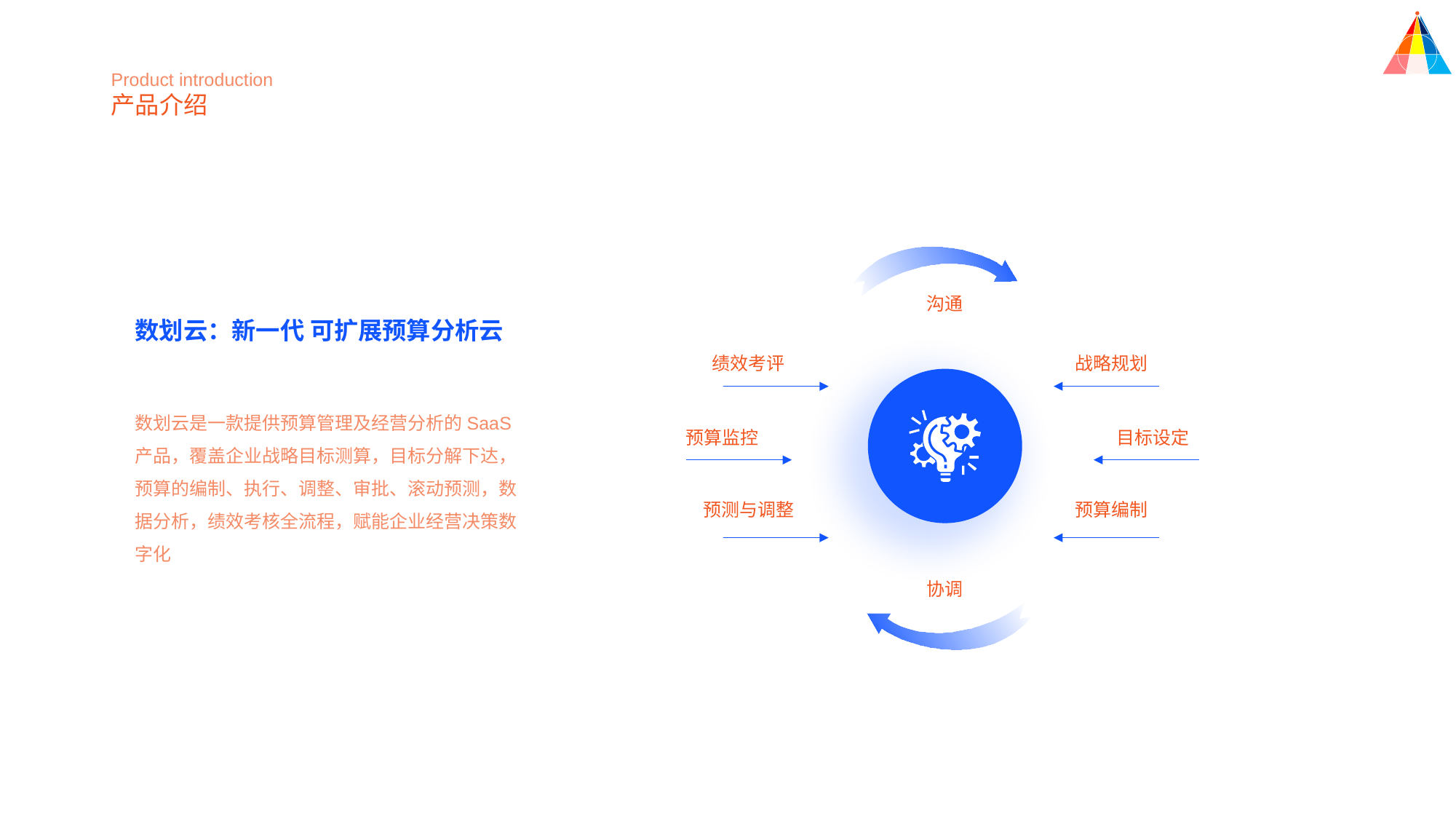

Product introduction
产品介绍

沟通
数划云：新一代 可扩展预算分析云
绩效考评
战略规划

数划云是一款提供预算管理及经营分析的SaaS产品，覆盖企业战略目标测算，目标分解下达，预算的编制、执行、调整、审批、滚动预测，数据分析，绩效考核全流程，赋能企业经营决策数字化

预算监控
目标设定
预测与调整
预算编制

协调